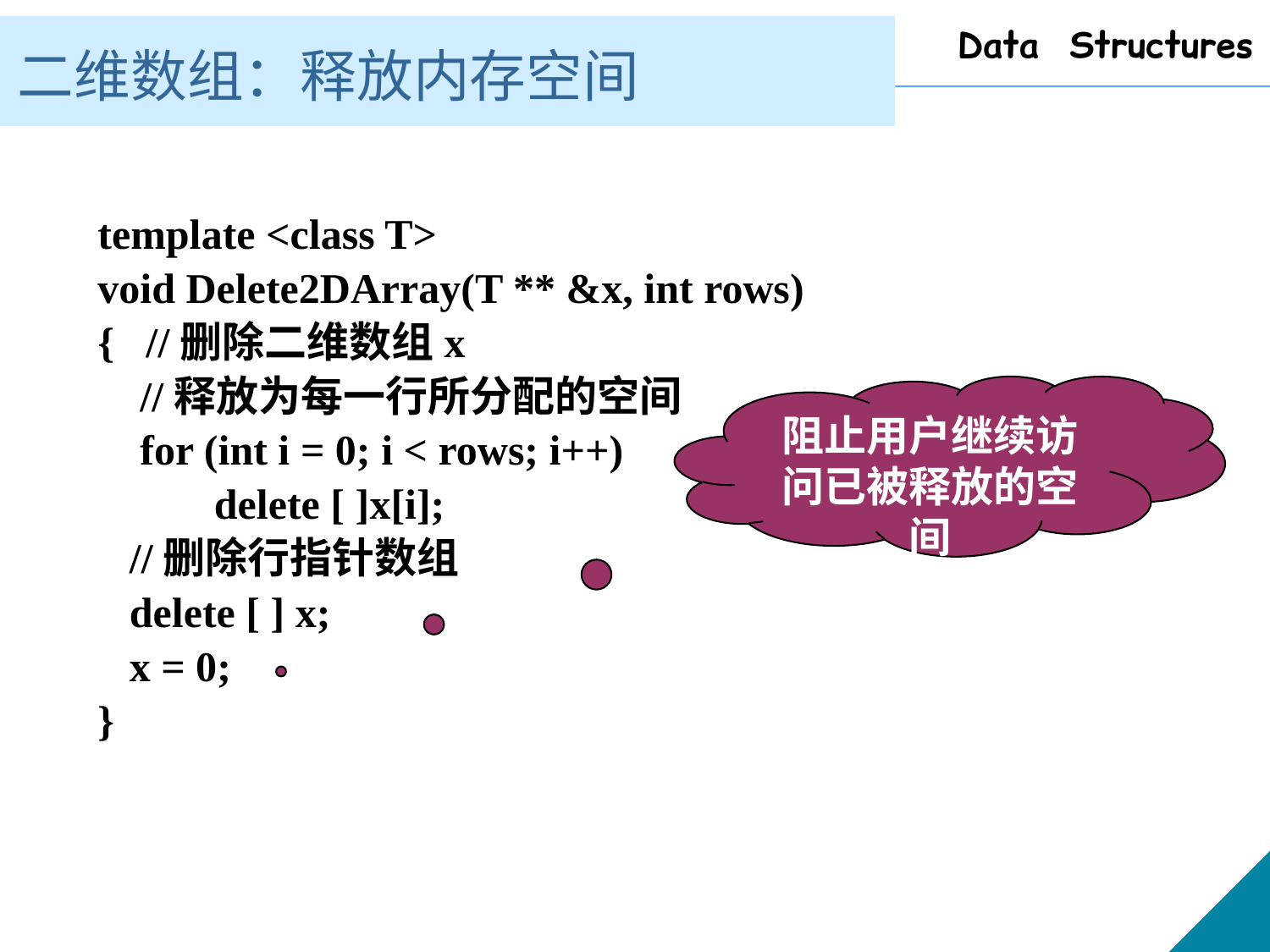

# 二维数组：释放内存空间
template <class T>
void Delete2DArray(T ** &x, int rows)
{   //删除二维数组x
    //释放为每一行所分配的空间
    for (int i = 0; i < rows; i++)
           delete [ ]x[i];
   //删除行指针数组
   delete [ ] x;
   x = 0;
}
阻止用户继续访问已被释放的空间